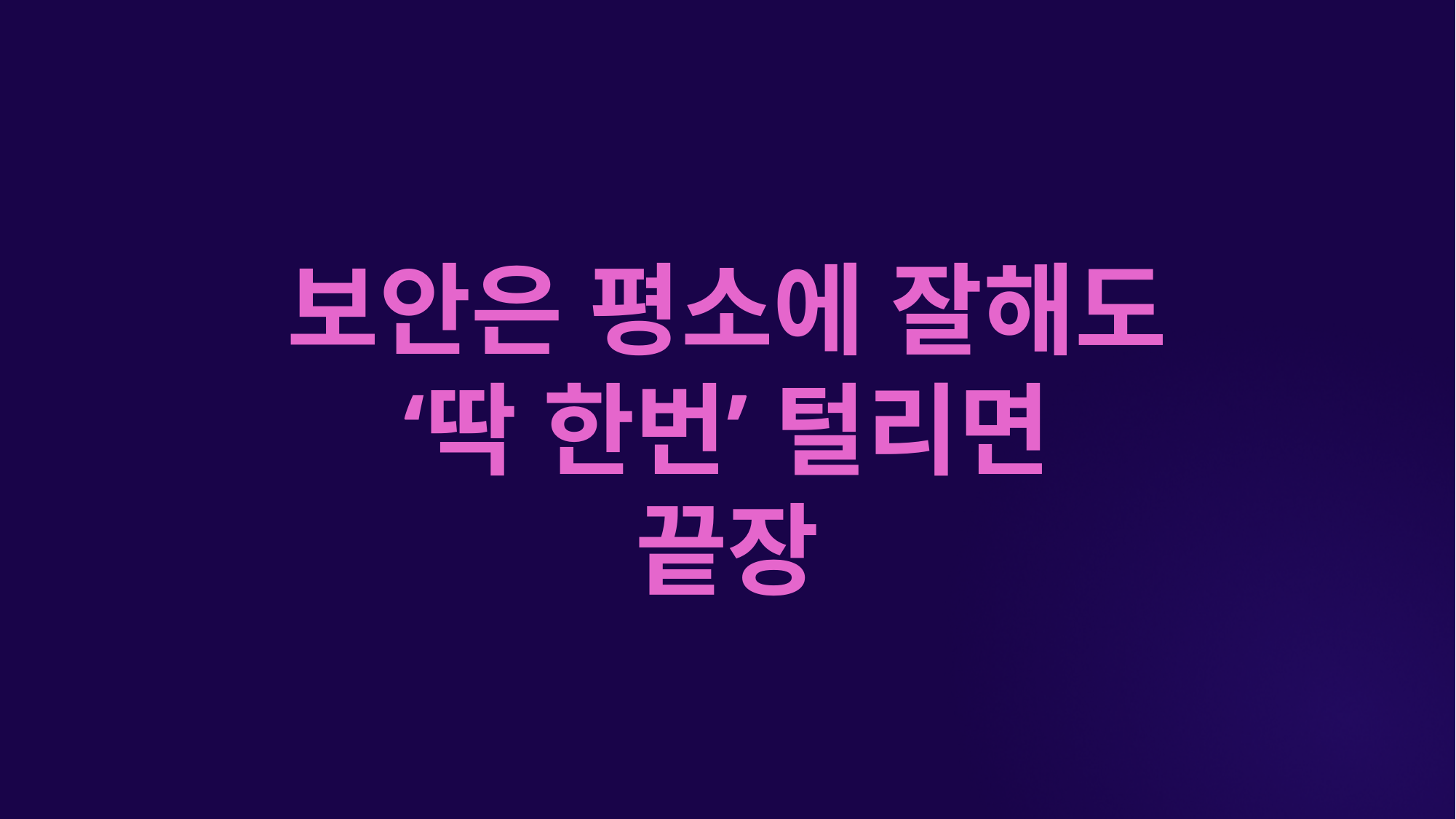

# 보안은 평소에 잘해도 ‘딱 한번’ 털리면 끝장